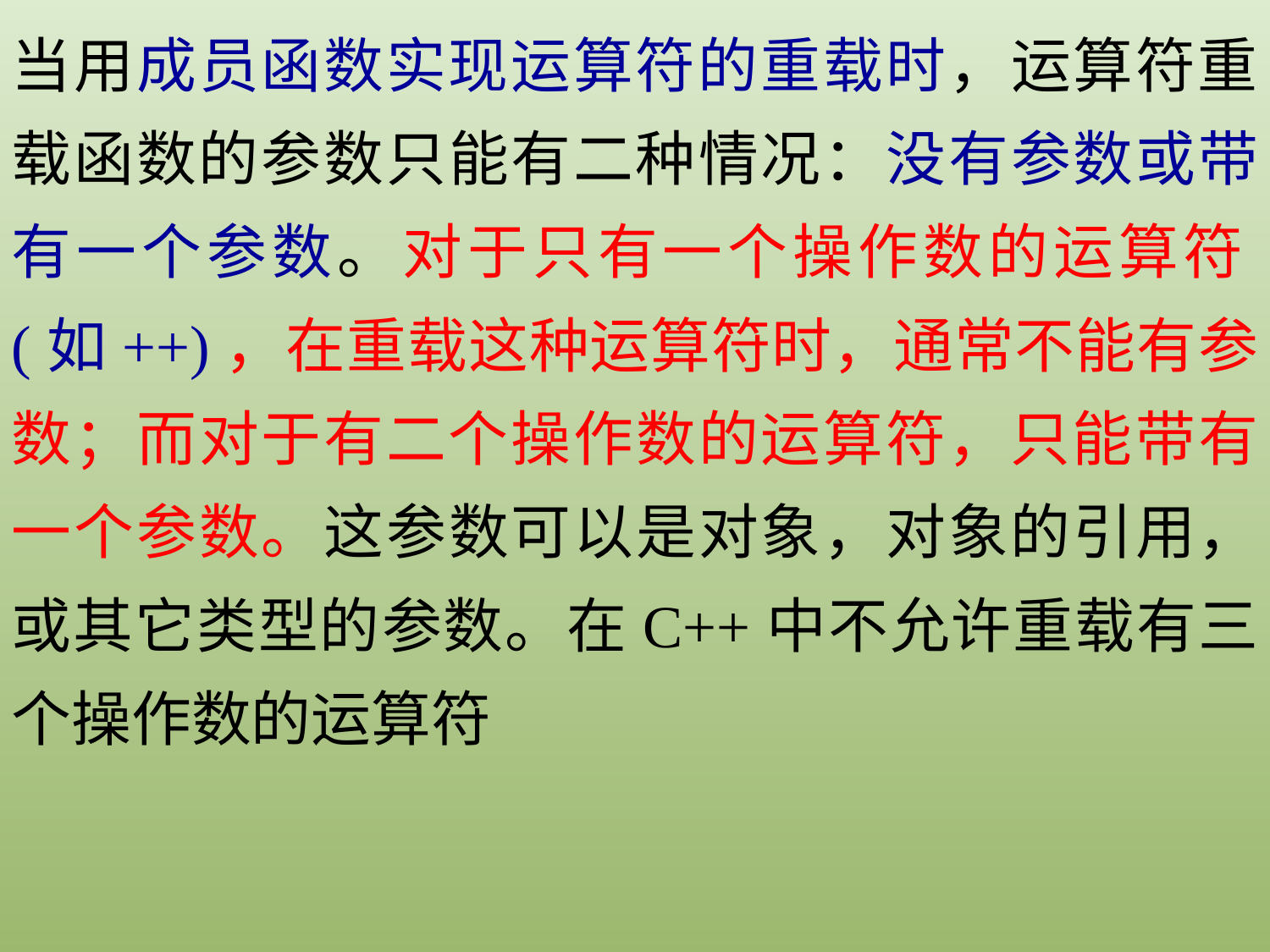

当用成员函数实现运算符的重载时，运算符重载函数的参数只能有二种情况：没有参数或带有一个参数。对于只有一个操作数的运算符(如++)，在重载这种运算符时，通常不能有参数；而对于有二个操作数的运算符，只能带有一个参数。这参数可以是对象，对象的引用，或其它类型的参数。在C++中不允许重载有三个操作数的运算符
848